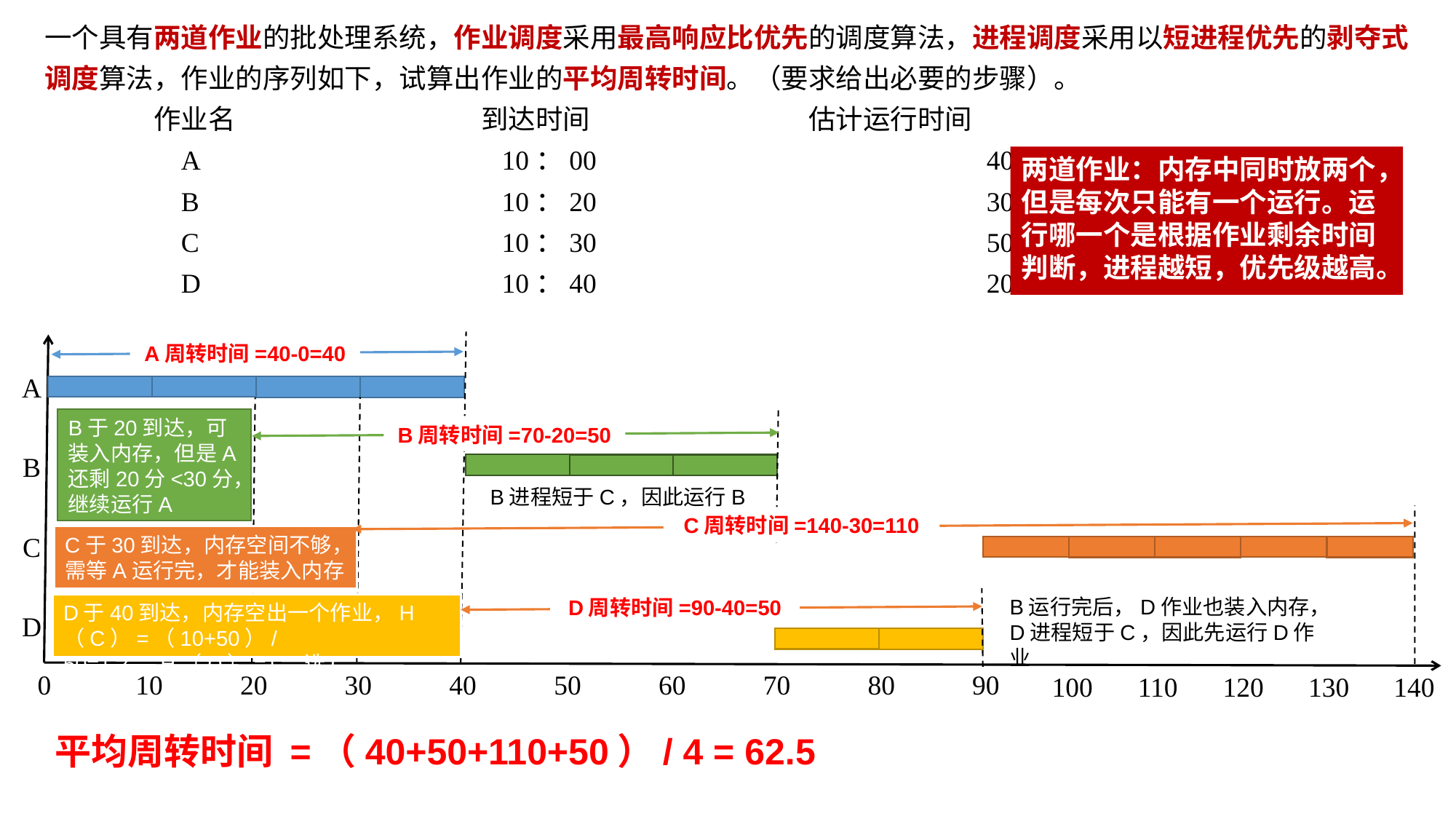

一个具有两道作业的批处理系统，作业调度采用最高响应比优先的调度算法，进程调度采用以短进程优先的剥夺式调度算法，作业的序列如下，试算出作业的平均周转时间。（要求给出必要的步骤）。
	作业名			到达时间		估计运行时间	    A			   10：00			          40分	    B			   10：20			          30分	    C			   10：30			          50分	    D			   10：40			          20分
两道作业：内存中同时放两个，但是每次只能有一个运行。运行哪一个是根据作业剩余时间判断，进程越短，优先级越高。
A周转时间=40-0=40
A

B于20到达，可装入内存，但是A还剩20分<30分，继续运行A
B周转时间=70-20=50
B

B进程短于C，因此运行B
C周转时间=140-30=110
C
C于30到达，内存空间不够，需等A运行完，才能装入内存

B运行完后，D作业也装入内存，D进程短于C，因此先运行D作业
D周转时间=90-40=50
D于40到达，内存空出一个作业，H（C）=（10+50）/50=1.2，H（D）=1，选C
D

0
10
20
30
40
50
60
70
80
90
100
110
120
130
140
平均周转时间 =（40+50+110+50）/ 4 = 62.5